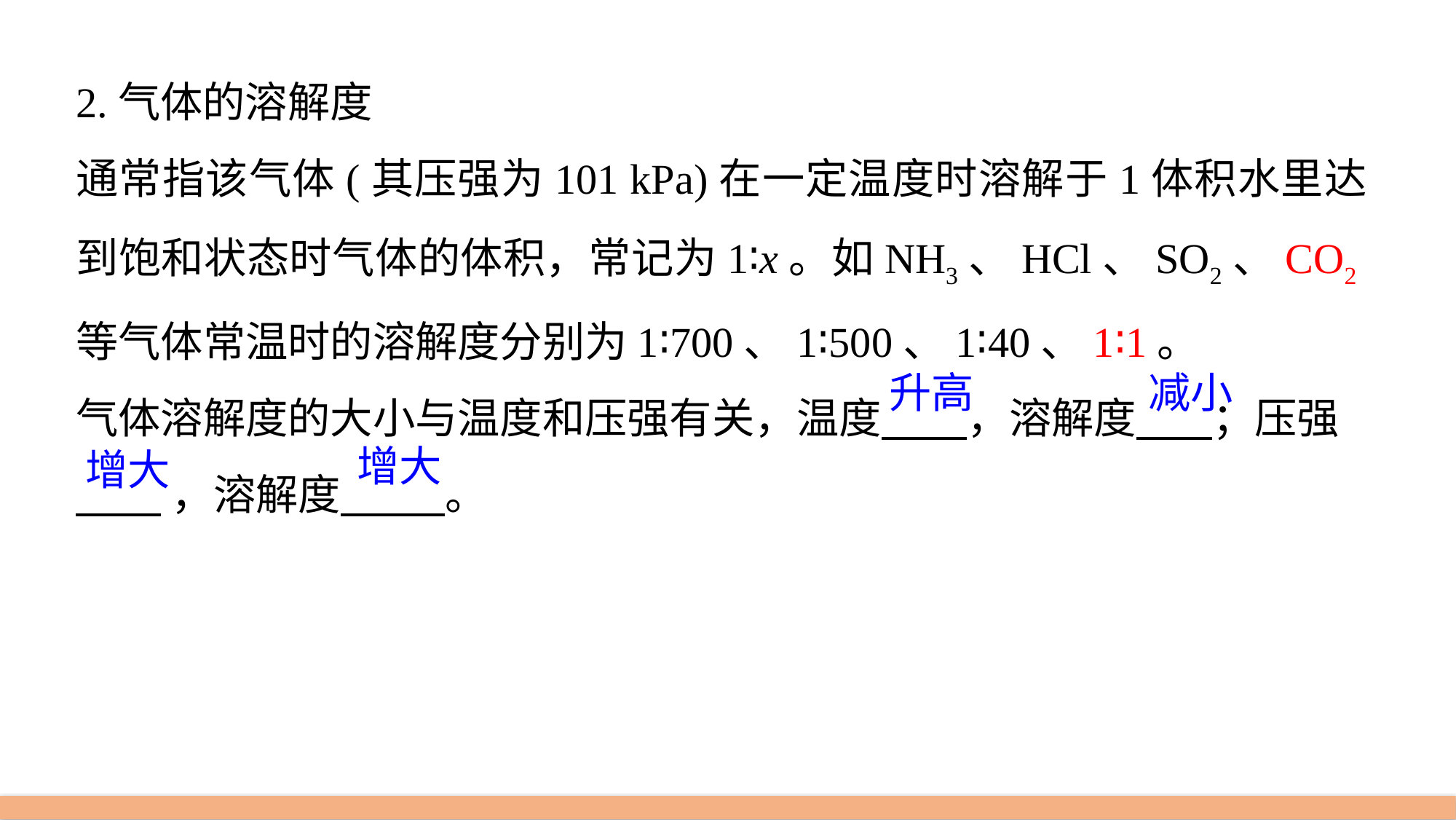

2.气体的溶解度
通常指该气体(其压强为101 kPa)在一定温度时溶解于1体积水里达到饱和状态时气体的体积，常记为1∶x。如NH3、HCl、SO2、CO2等气体常温时的溶解度分别为1∶700、1∶500、1∶40、1∶1。
气体溶解度的大小与温度和压强有关，温度         ，溶解度        ；压强
         ，溶解度           。
升高
减小
增大
增大